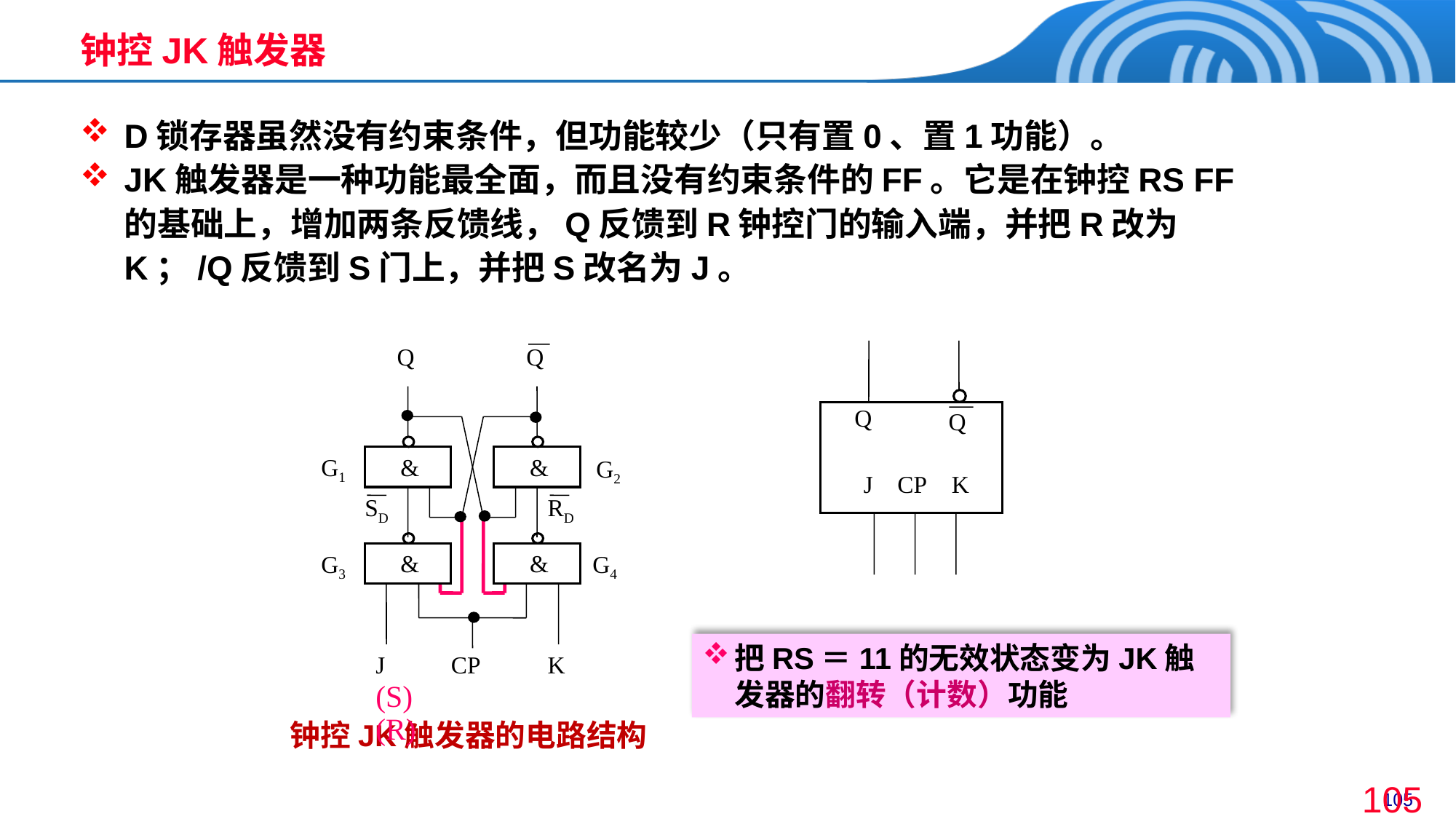

钟控JK触发器
D锁存器虽然没有约束条件，但功能较少（只有置0、置1功能）。
JK触发器是一种功能最全面，而且没有约束条件的FF。它是在钟控RS FF的基础上，增加两条反馈线，Q反馈到R钟控门的输入端，并把R改为K；/Q反馈到S门上，并把S改名为J。
Q
Q

&

&
G1
G2
SD

RD

&

&
G3
G4

J
CP
K

(S)                 (R)

Q
Q

J
CP
K

把RS＝11的无效状态变为JK触发器的翻转（计数）功能
钟控JK触发器的电路结构
105